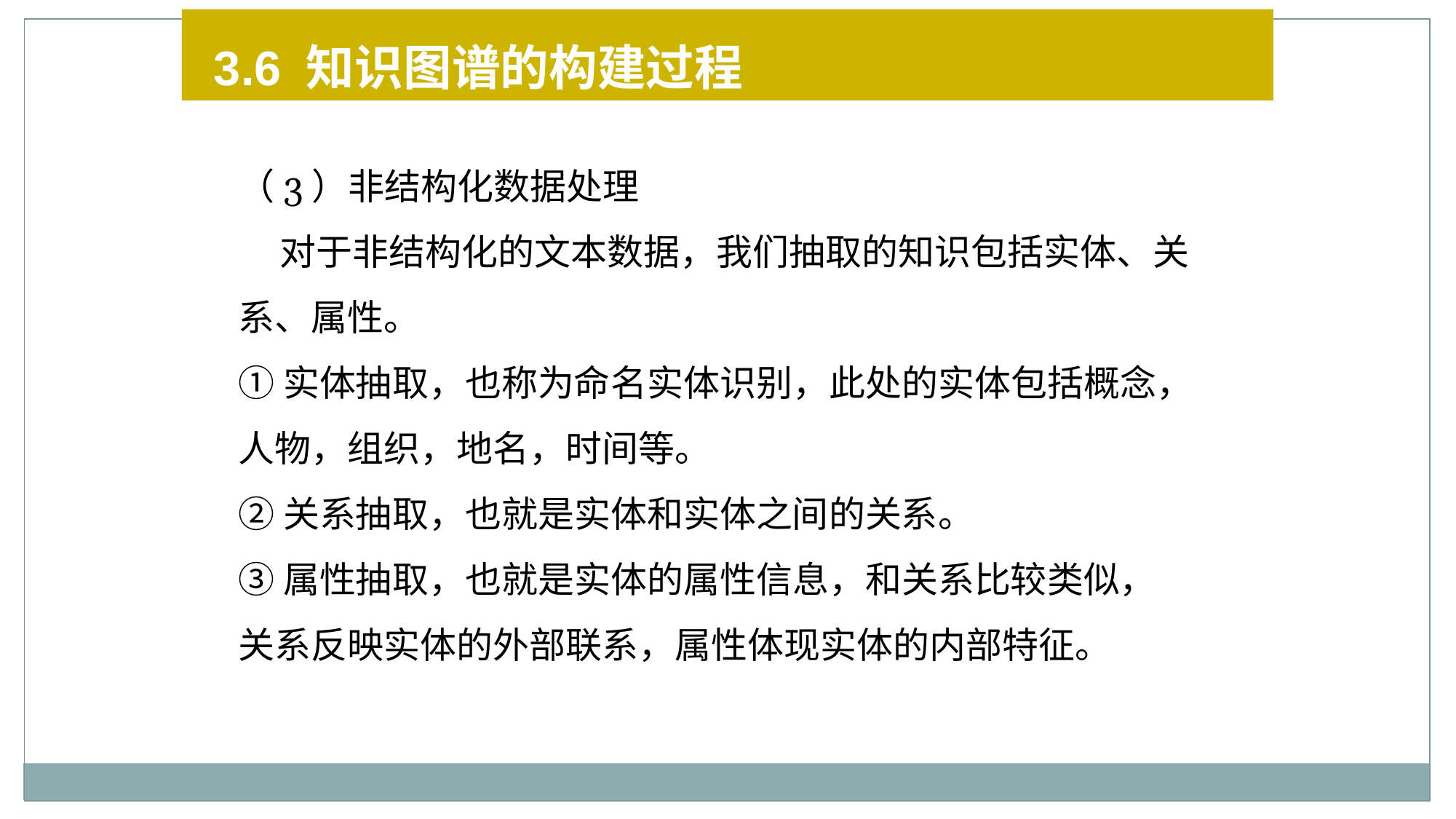

3.6 知识图谱的构建过程
（3）非结构化数据处理
    对于非结构化的文本数据，我们抽取的知识包括实体、关系、属性。
①实体抽取，也称为命名实体识别，此处的实体包括概念，人物，组织，地名，时间等。
②关系抽取，也就是实体和实体之间的关系。
③属性抽取，也就是实体的属性信息，和关系比较类似，关系反映实体的外部联系，属性体现实体的内部特征。